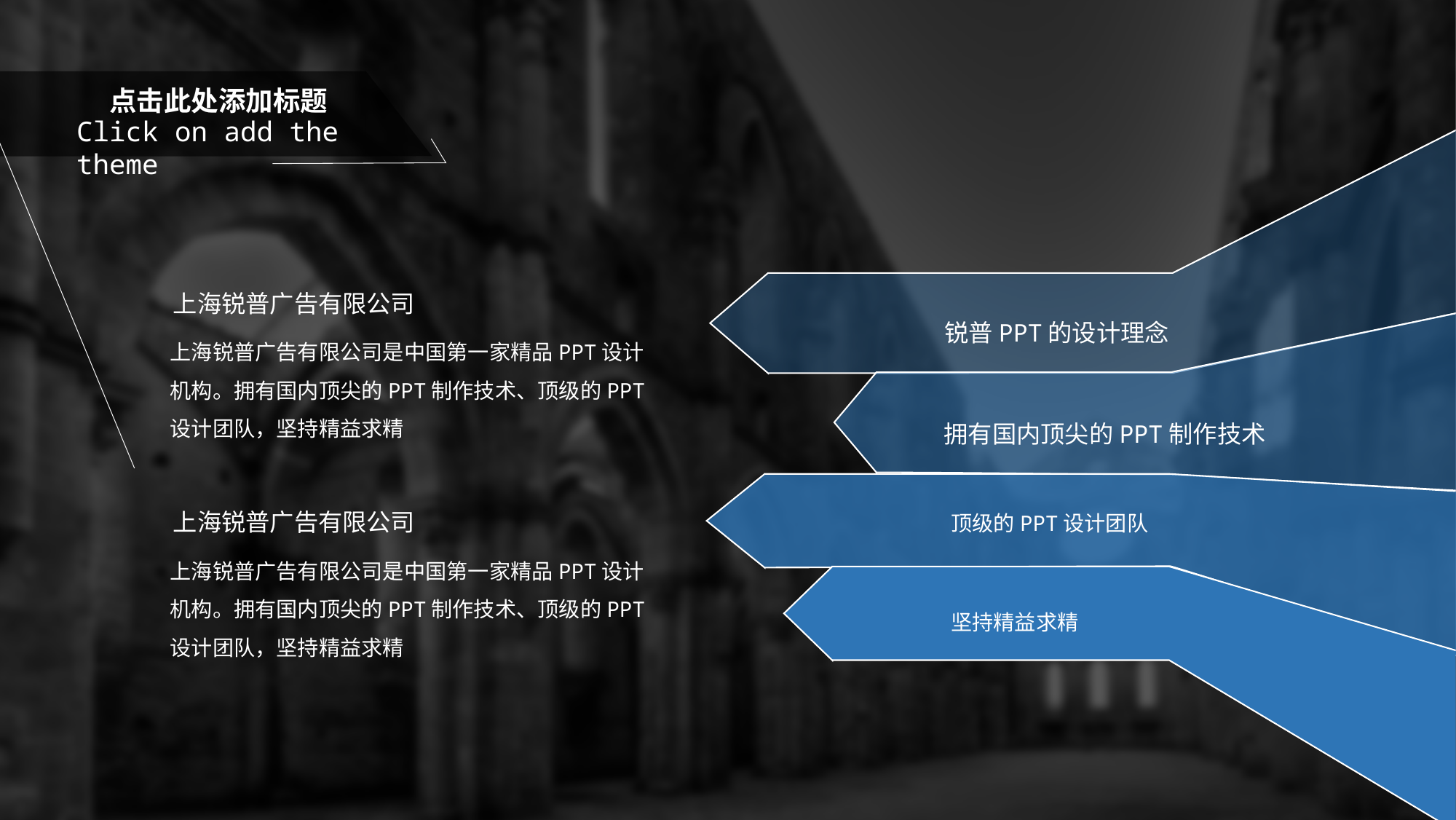

点击此处添加标题
Click on add the theme

锐普PPT的设计理念

拥有国内顶尖的PPT制作技术
顶级的PPT设计团队
坚持精益求精

上海锐普广告有限公司
上海锐普广告有限公司是中国第一家精品PPT设计机构。拥有国内顶尖的PPT制作技术、顶级的PPT设计团队，坚持精益求精

上海锐普广告有限公司
上海锐普广告有限公司是中国第一家精品PPT设计机构。拥有国内顶尖的PPT制作技术、顶级的PPT设计团队，坚持精益求精